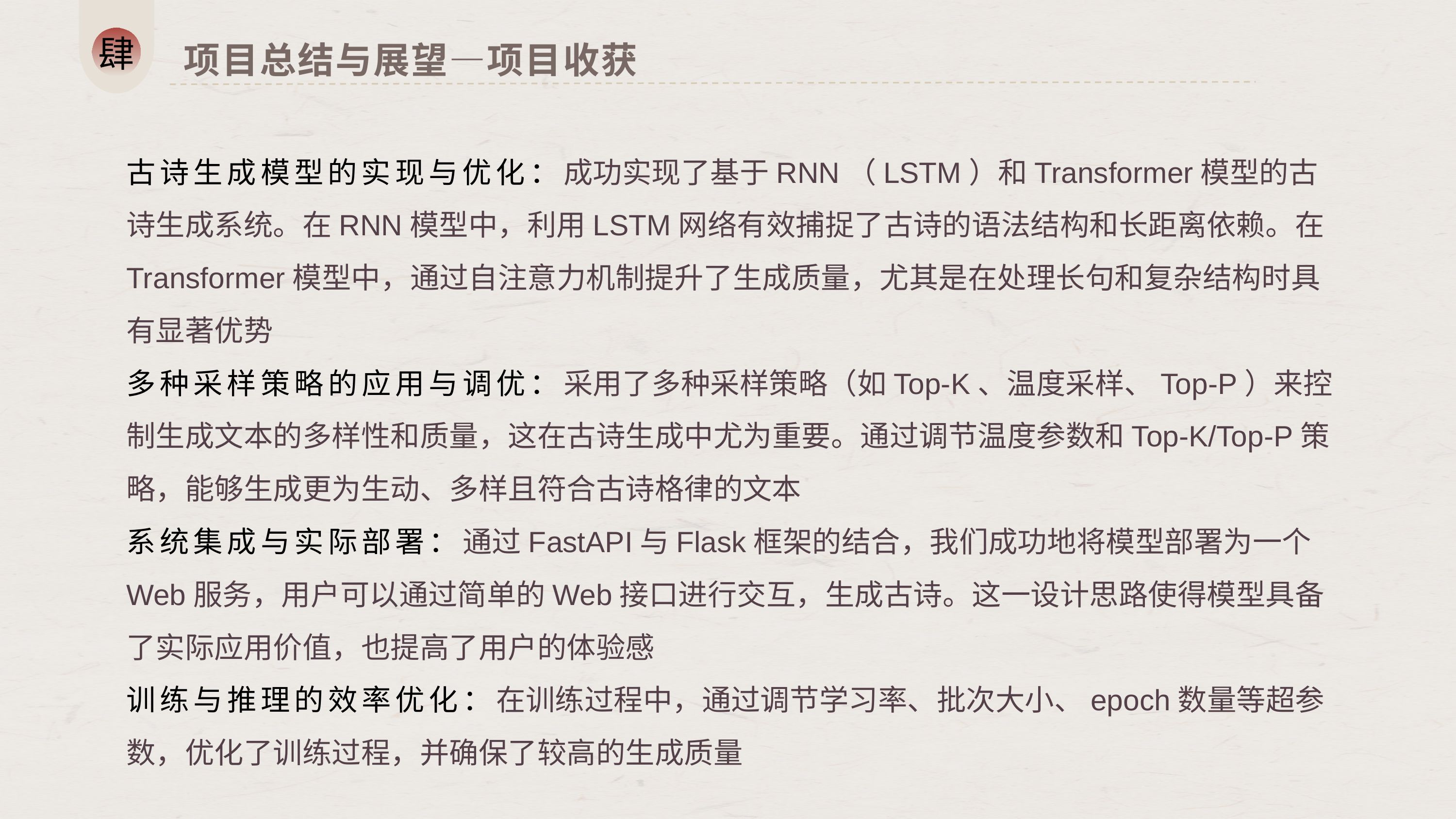

肆
项目总结与展望—项目收获
古诗生成模型的实现与优化：成功实现了基于RNN（LSTM）和Transformer模型的古诗生成系统。在RNN模型中，利用LSTM网络有效捕捉了古诗的语法结构和长距离依赖。在Transformer模型中，通过自注意力机制提升了生成质量，尤其是在处理长句和复杂结构时具有显著优势
多种采样策略的应用与调优：采用了多种采样策略（如Top-K、温度采样、Top-P）来控制生成文本的多样性和质量，这在古诗生成中尤为重要。通过调节温度参数和Top-K/Top-P策略，能够生成更为生动、多样且符合古诗格律的文本
系统集成与实际部署：通过FastAPI与Flask框架的结合，我们成功地将模型部署为一个Web服务，用户可以通过简单的Web接口进行交互，生成古诗。这一设计思路使得模型具备了实际应用价值，也提高了用户的体验感
训练与推理的效率优化：在训练过程中，通过调节学习率、批次大小、epoch数量等超参数，优化了训练过程，并确保了较高的生成质量